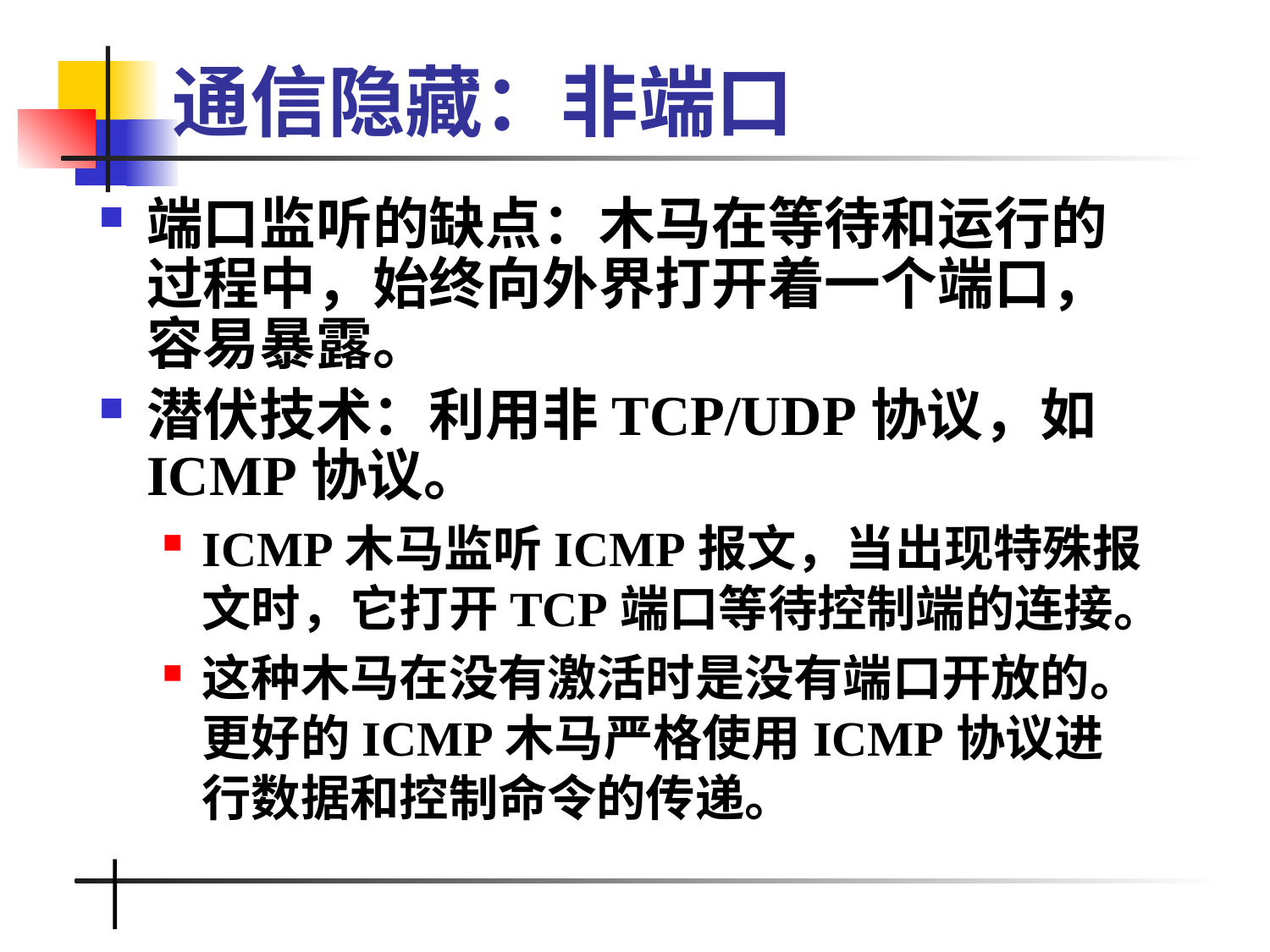

# 通信隐藏：非端口
端口监听的缺点：木马在等待和运行的过程中，始终向外界打开着一个端口，容易暴露。
潜伏技术：利用非TCP/UDP协议，如ICMP协议。
ICMP木马监听ICMP报文，当出现特殊报文时，它打开TCP端口等待控制端的连接。
这种木马在没有激活时是没有端口开放的。更好的ICMP木马严格使用ICMP协议进行数据和控制命令的传递。